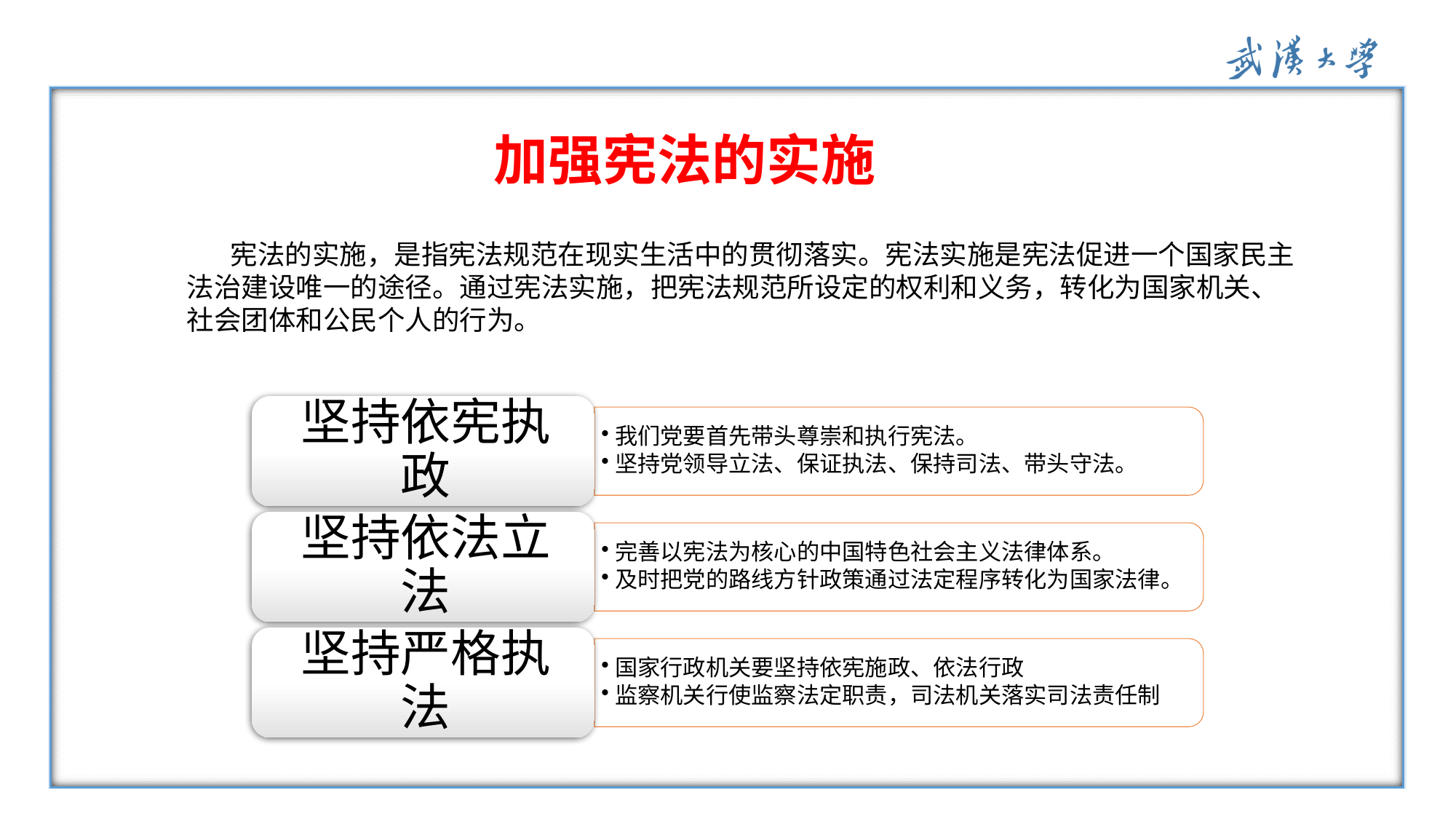

加强宪法的实施
      宪法的实施，是指宪法规范在现实生活中的贯彻落实。宪法实施是宪法促进一个国家民主法治建设唯一的途径。通过宪法实施，把宪法规范所设定的权利和义务，转化为国家机关、社会团体和公民个人的行为。
我们党要首先带头尊崇和执行宪法。
坚持党领导立法、保证执法、保持司法、带头守法。
坚持依宪执政
完善以宪法为核心的中国特色社会主义法律体系。
及时把党的路线方针政策通过法定程序转化为国家法律。
坚持依法立法
国家行政机关要坚持依宪施政、依法行政
监察机关行使监察法定职责，司法机关落实司法责任制
坚持严格执法